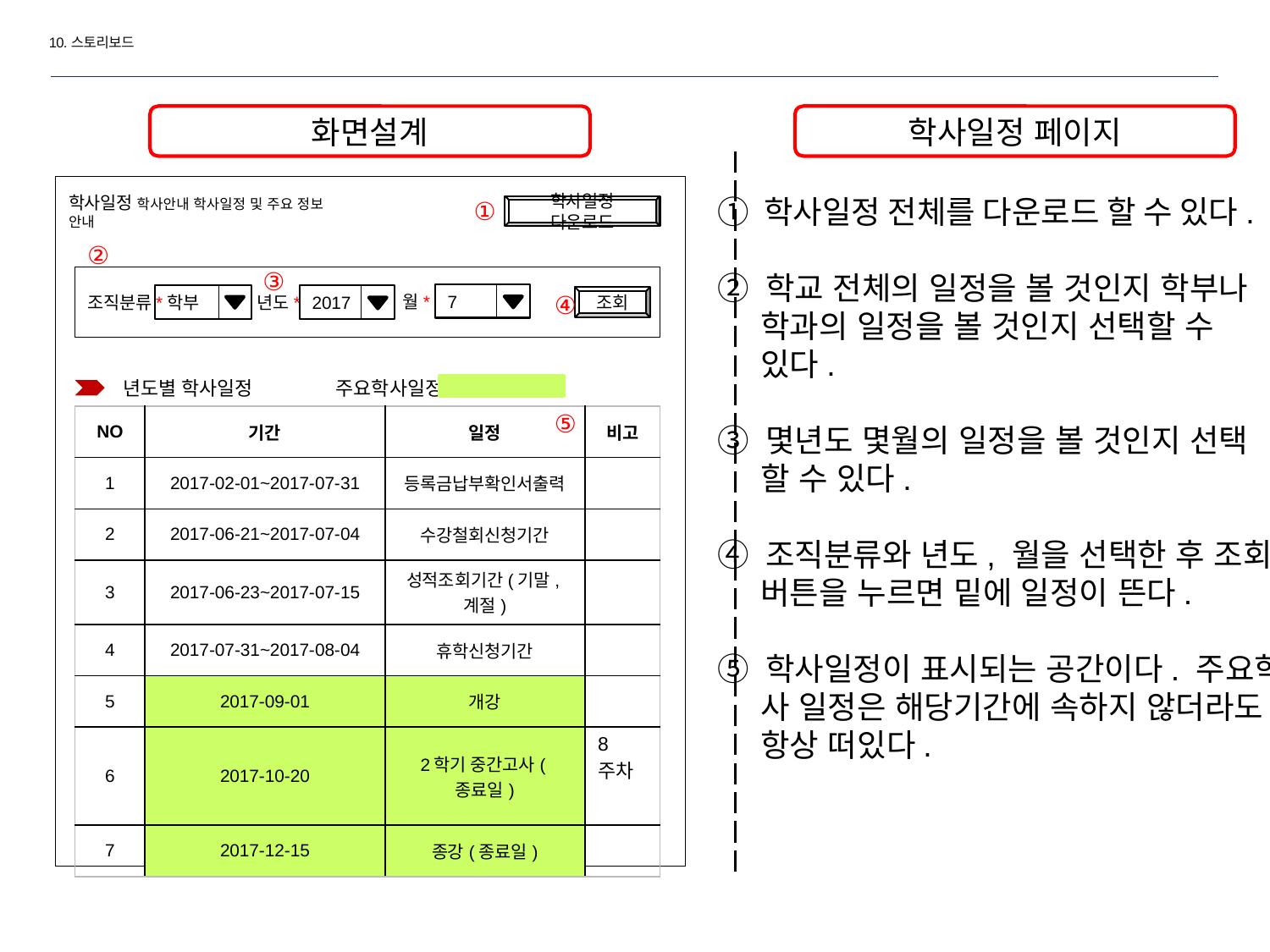

10.스토리보드
화면설계
학사일정 페이지

학사일정 학사안내 학사일정 및 주요 정보 안내
① 학사일정 전체를 다운로드 할 수 있다.

② 학교 전체의 일정을 볼 것인지 학부나
    학과의 일정을 볼 것인지 선택할 수
    있다.

③ 몇년도 몇월의 일정을 볼 것인지 선택
    할 수 있다.

④ 조직분류와 년도, 월을 선택한 후 조회
    버튼을 누르면 밑에 일정이 뜬다.

⑤ 학사일정이 표시되는 공간이다. 주요학
    사 일정은 해당기간에 속하지 않더라도
    항상 떠있다.
①
학사일정 다운로드
②
③
월*

조직분류*
년도*
④

⑤
7

학부
2017

조회
   년도별 학사일정
  주요학사일정

| NO | 기간 | 일정 | 비고 |
| --- | --- | --- | --- |
| 1 | 2017-02-01~2017-07-31 | 등록금납부확인서출력 |  |
| 2 | 2017-06-21~2017-07-04 | 수강철회신청기간 |  |
| 3 | 2017-06-23~2017-07-15 | 성적조회기간(기말,계절) |  |
| 4 | 2017-07-31~2017-08-04 | 휴학신청기간 |  |
| 5 | 2017-09-01 | 개강 |  |
| 6 | 2017-10-20 | 2학기 중간고사(종료일) | 8주차 |
| 7 | 2017-12-15 | 종강(종료일) |  |